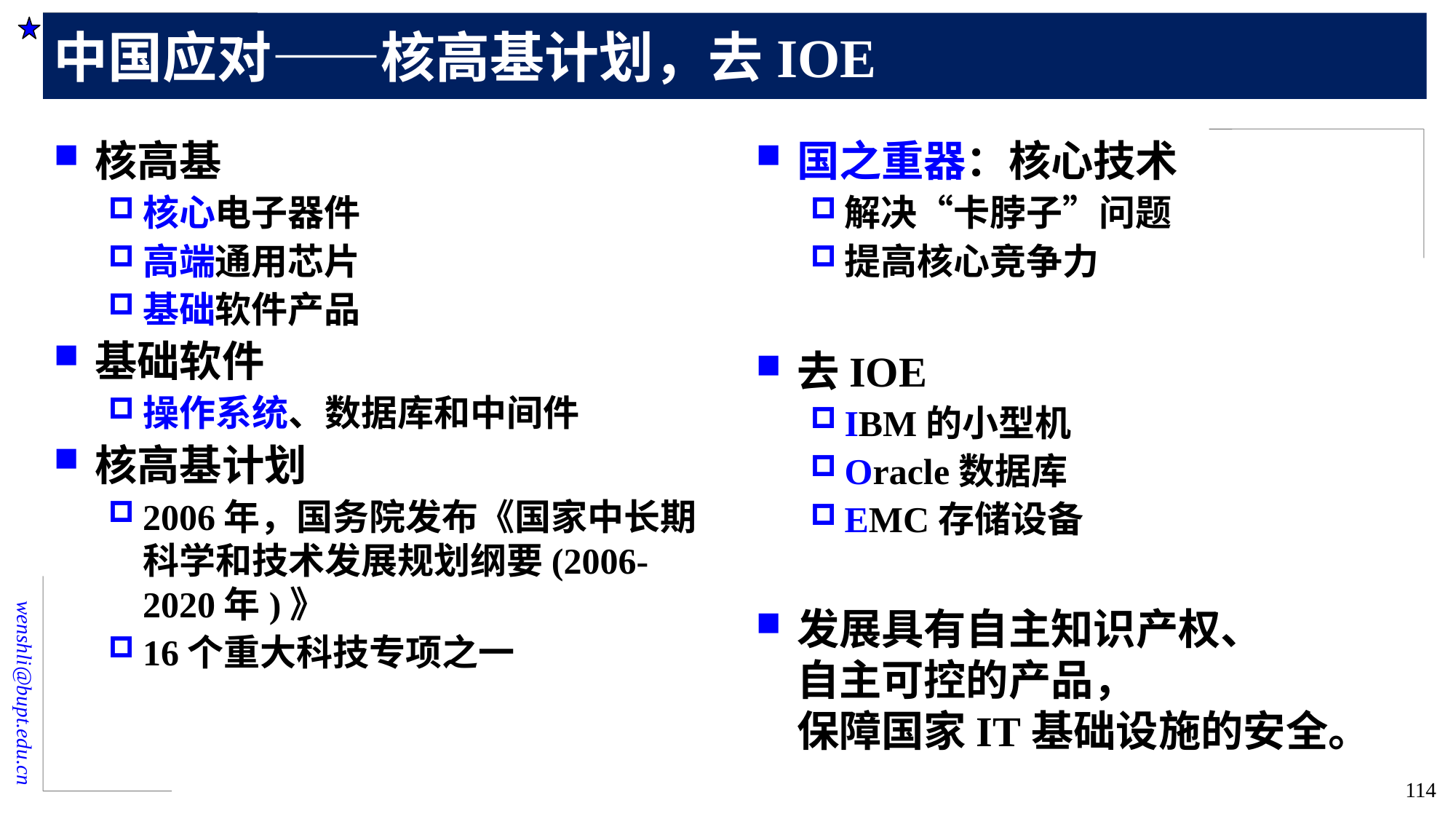

# 中国应对——核高基计划，去IOE
核高基
核心电子器件
高端通用芯片
基础软件产品
基础软件
操作系统、数据库和中间件
核高基计划
2006年，国务院发布《国家中长期科学和技术发展规划纲要(2006-2020年)》
16个重大科技专项之一
国之重器：核心技术
解决“卡脖子”问题
提高核心竞争力

去IOE
IBM的小型机
Oracle数据库
EMC存储设备

发展具有自主知识产权、
自主可控的产品，
保障国家IT基础设施的安全。

114